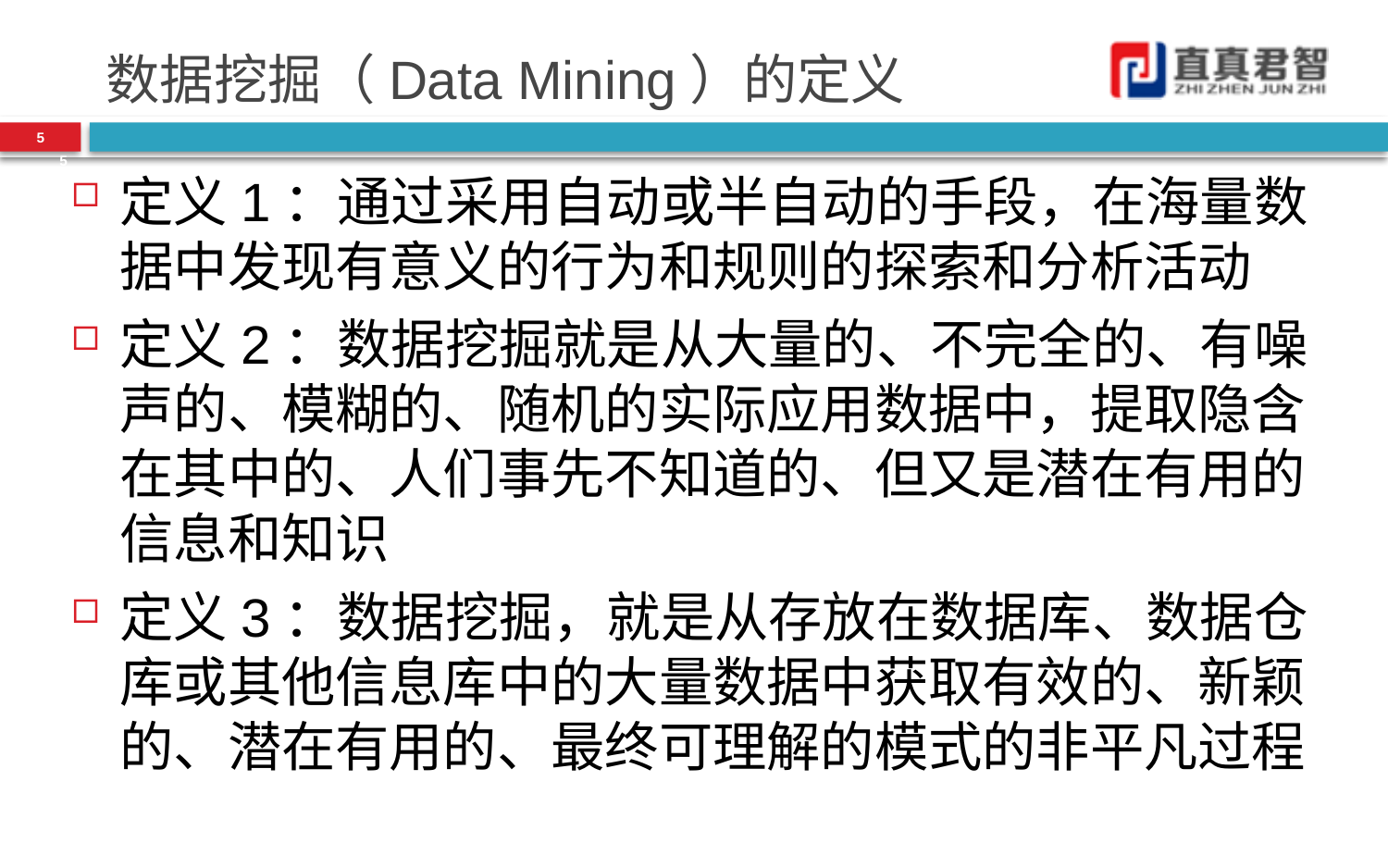

# 数据挖掘（Data Mining）的定义
5
5
定义1：通过采用自动或半自动的手段，在海量数据中发现有意义的行为和规则的探索和分析活动
定义2：数据挖掘就是从大量的、不完全的、有噪声的、模糊的、随机的实际应用数据中，提取隐含在其中的、人们事先不知道的、但又是潜在有用的信息和知识
定义3：数据挖掘，就是从存放在数据库、数据仓库或其他信息库中的大量数据中获取有效的、新颖的、潜在有用的、最终可理解的模式的非平凡过程